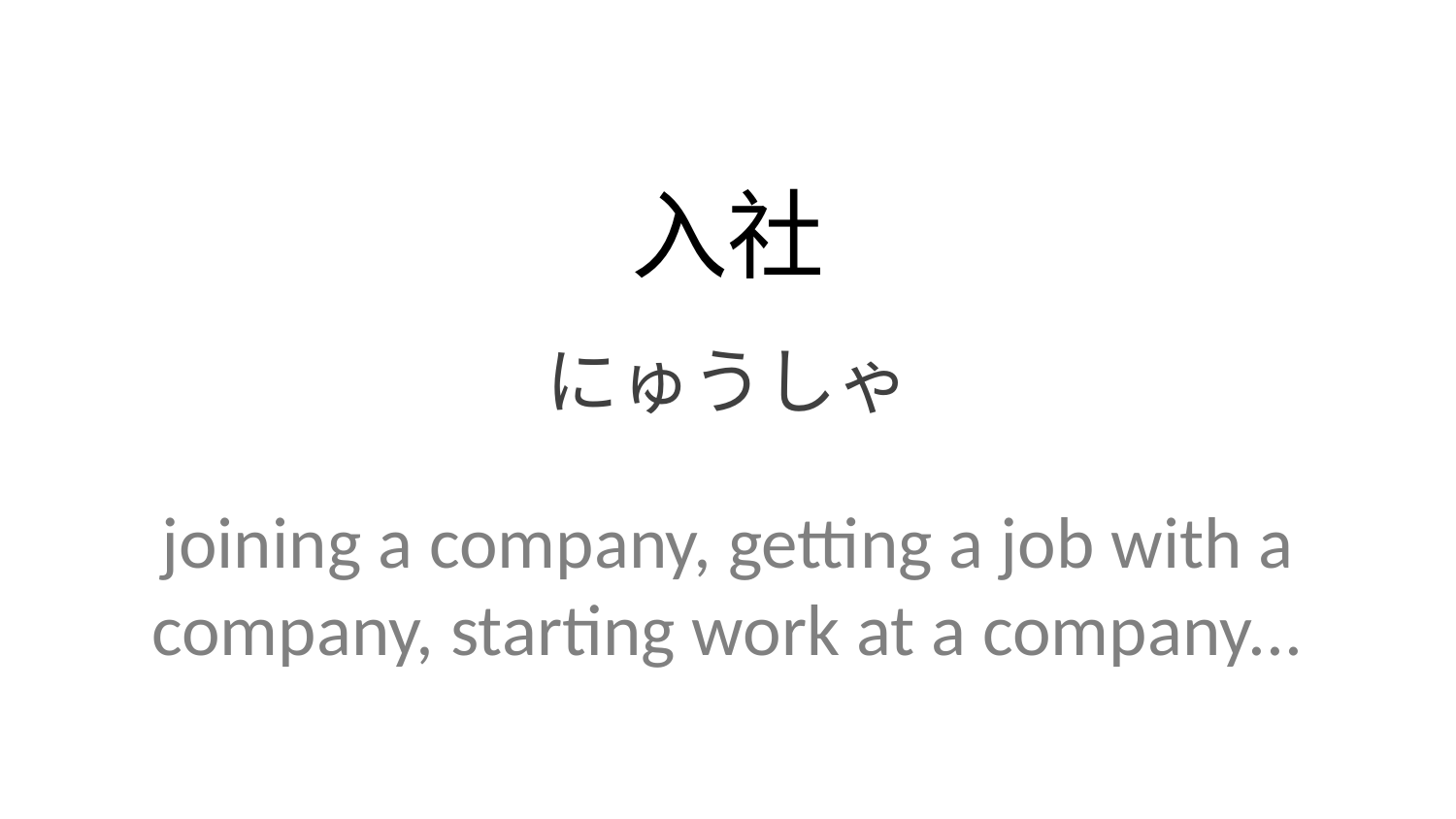

入社

にゅうしゃ
joining a company, getting a job with a company, starting work at a company...